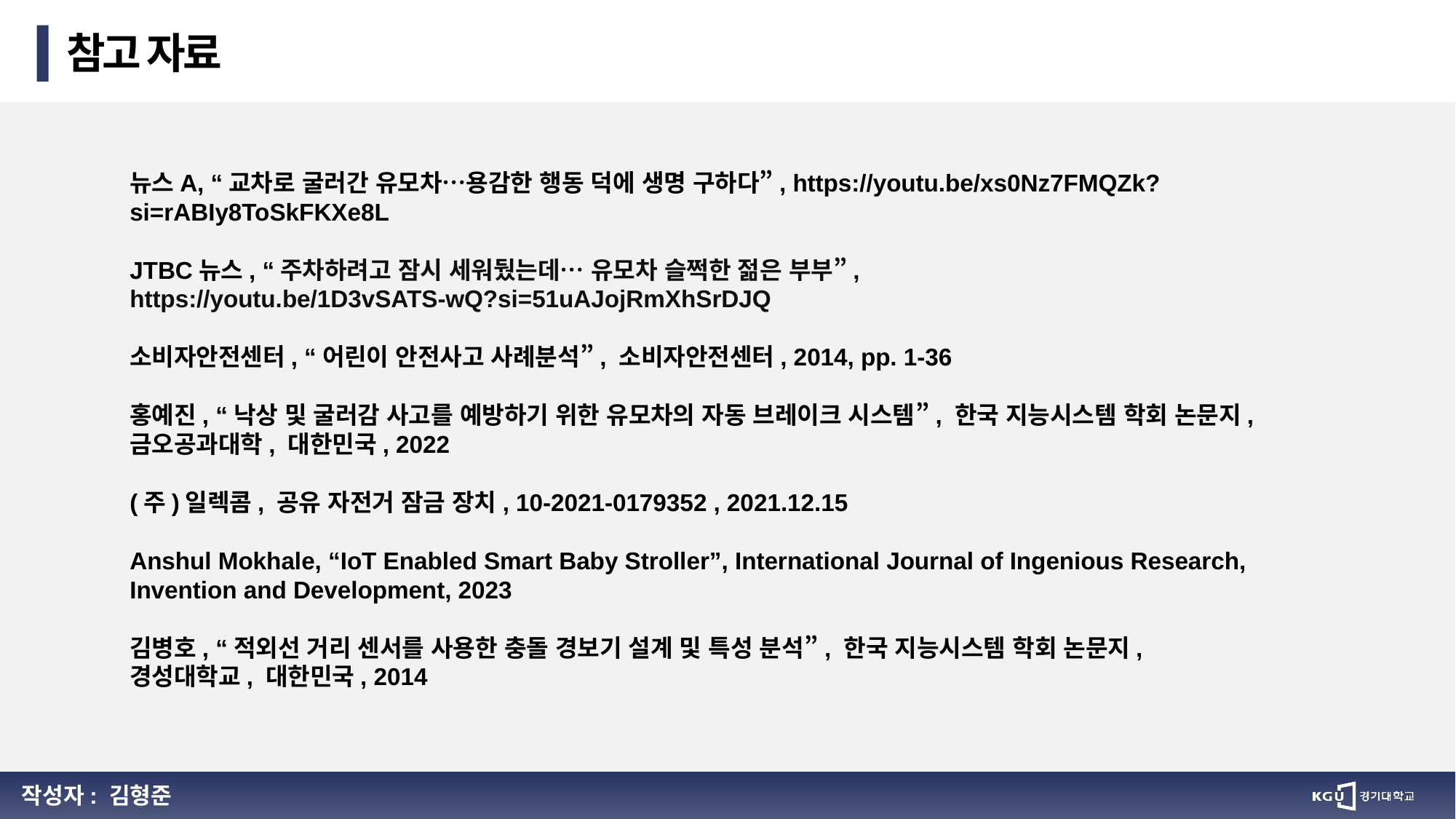

참고 자료

뉴스A, “교차로 굴러간 유모차…용감한 행동 덕에 생명 구하다”, https://youtu.be/xs0Nz7FMQZk?si=rABIy8ToSkFKXe8L

JTBC뉴스, “주차하려고 잠시 세워뒀는데… 유모차 슬쩍한 젊은 부부”,
https://youtu.be/1D3vSATS-wQ?si=51uAJojRmXhSrDJQ

소비자안전센터, “어린이 안전사고 사례분석”, 소비자안전센터, 2014, pp. 1-36

홍예진, “낙상 및 굴러감 사고를 예방하기 위한 유모차의 자동 브레이크 시스템”, 한국 지능시스템 학회 논문지, 금오공과대학, 대한민국, 2022

(주)일렉콤, 공유 자전거 잠금 장치, 10-2021-0179352 , 2021.12.15

Anshul Mokhale, “IoT Enabled Smart Baby Stroller”, International Journal of Ingenious Research, Invention and Development, 2023

김병호, “적외선 거리 센서를 사용한 충돌 경보기 설계 및 특성 분석”, 한국 지능시스템 학회 논문지,
경성대학교, 대한민국, 2014
작성자: 김형준